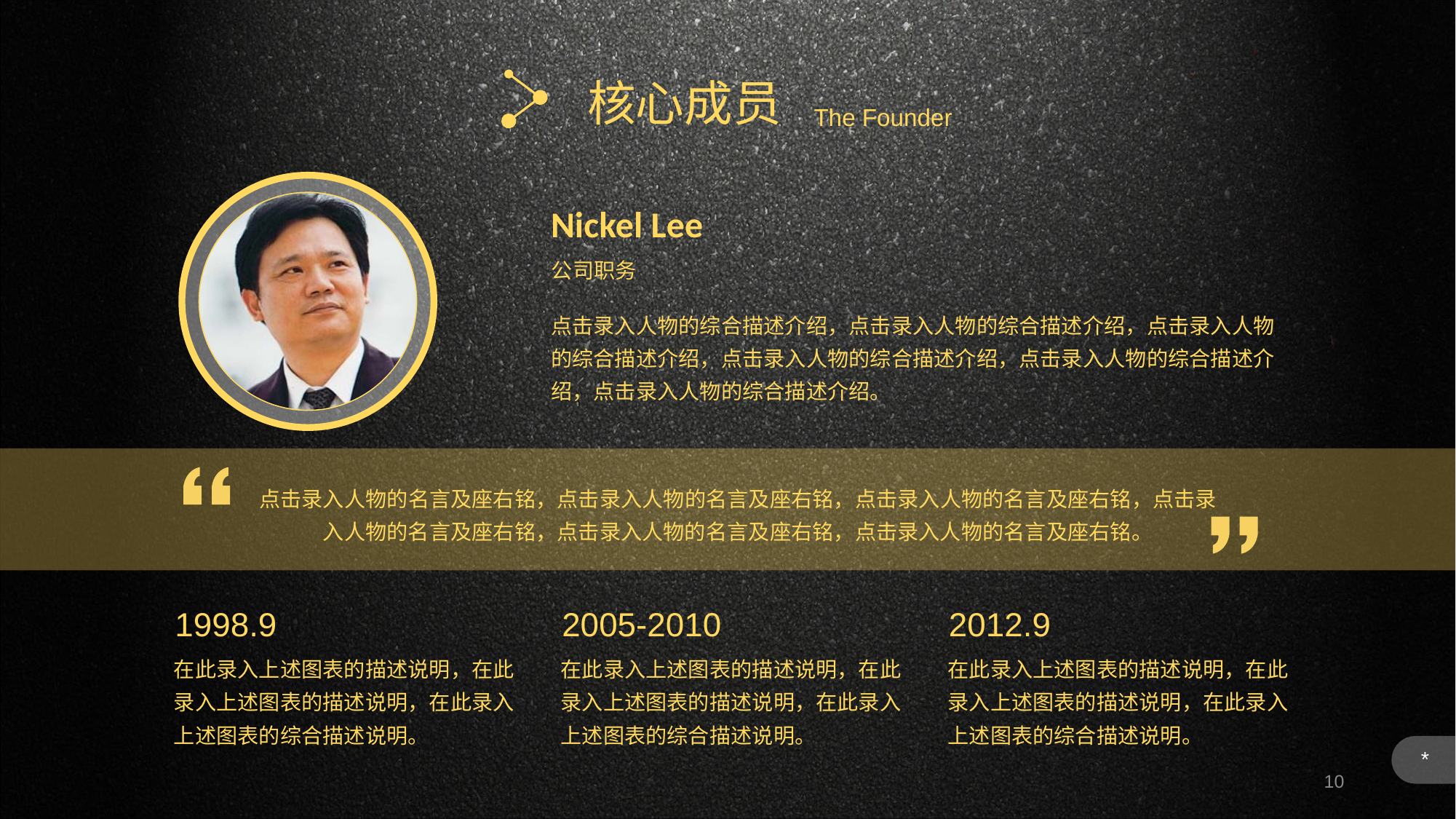

核心成员

The Founder

Nickel Lee
公司职务
点击录入人物的综合描述介绍，点击录入人物的综合描述介绍，点击录入人物的综合描述介绍，点击录入人物的综合描述介绍，点击录入人物的综合描述介绍，点击录入人物的综合描述介绍。

点击录入人物的名言及座右铭，点击录入人物的名言及座右铭，点击录入人物的名言及座右铭，点击录入人物的名言及座右铭，点击录入人物的名言及座右铭，点击录入人物的名言及座右铭。

1998.9
2005-2010
2012.9
在此录入上述图表的描述说明，在此录入上述图表的描述说明，在此录入上述图表的综合描述说明。
在此录入上述图表的描述说明，在此录入上述图表的描述说明，在此录入上述图表的综合描述说明。
在此录入上述图表的描述说明，在此录入上述图表的描述说明，在此录入上述图表的综合描述说明。

*
10